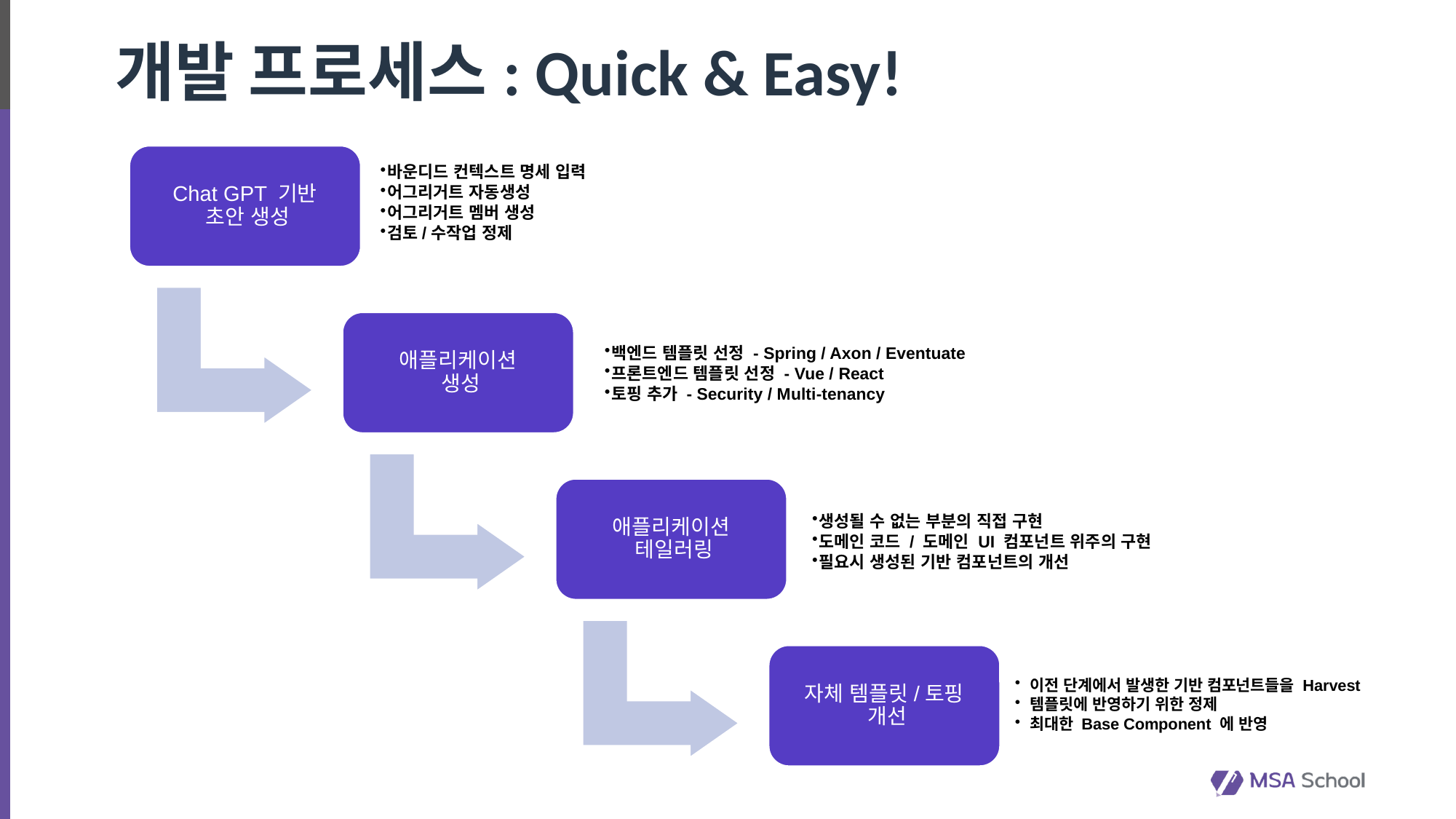

# 개발 프로세스: Quick & Easy!
Chat GPT 기반
초안 생성
바운디드 컨텍스트 명세 입력
어그리거트 자동생성
어그리거트 멤버 생성
검토/수작업 정제
애플리케이션
생성
백엔드 템플릿 선정 - Spring / Axon / Eventuate
프론트엔드 템플릿 선정 - Vue / React
토핑 추가 - Security / Multi-tenancy
애플리케이션
테일러링
생성될 수 없는 부분의 직접 구현
도메인 코드 / 도메인 UI 컴포넌트 위주의 구현
필요시 생성된 기반 컴포넌트의 개선
자체 템플릿/토핑
개선
 이전 단계에서 발생한 기반 컴포넌트들을 Harvest
 템플릿에 반영하기 위한 정제
 최대한 Base Component 에 반영